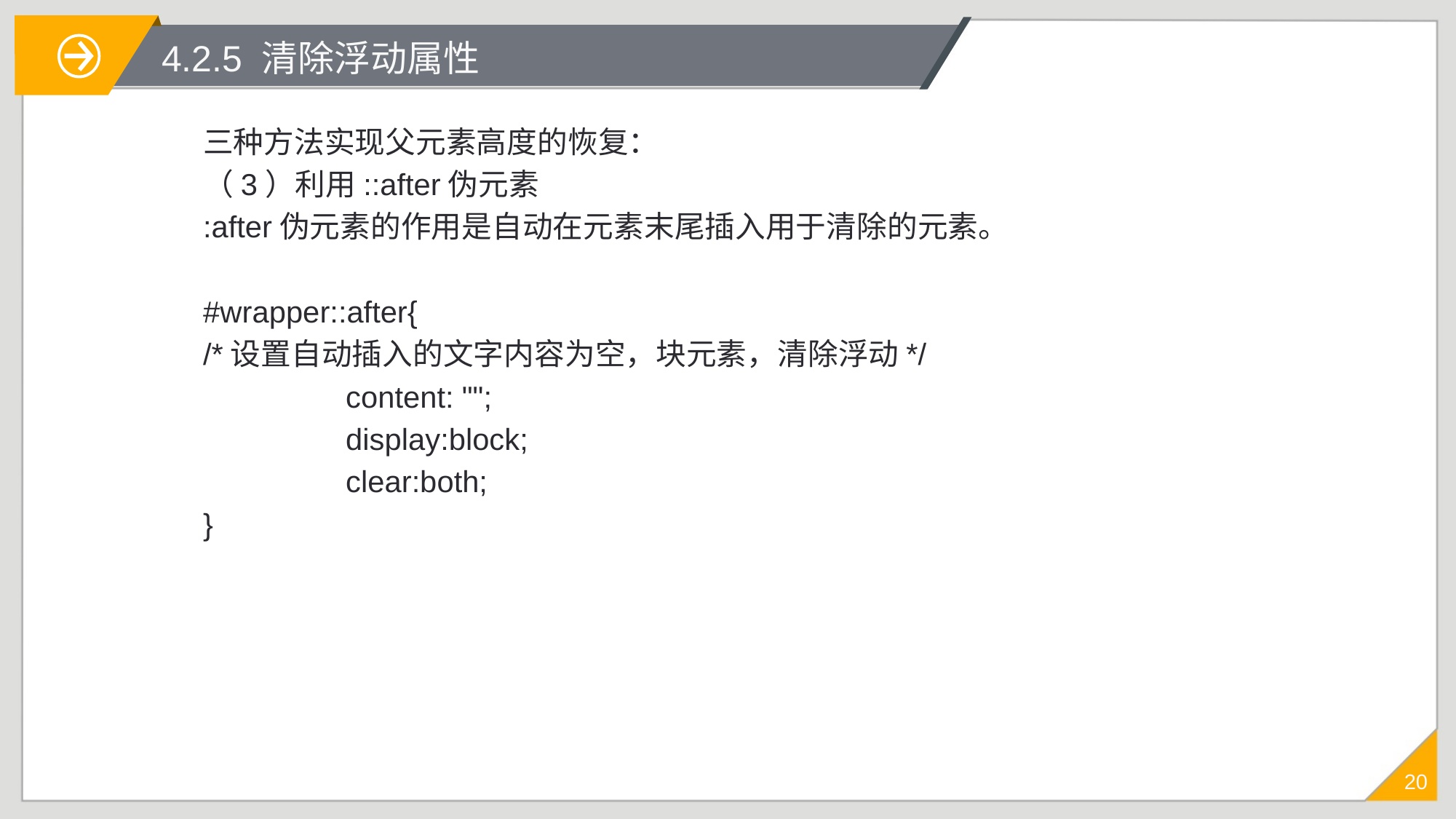

# 4.2.5 清除浮动属性
三种方法实现父元素高度的恢复：
（3）利用::after伪元素
:after伪元素的作用是自动在元素末尾插入用于清除的元素。

#wrapper::after{
/*设置自动插入的文字内容为空，块元素，清除浮动*/
	    content: "";
	    display:block;
	    clear:both;
}